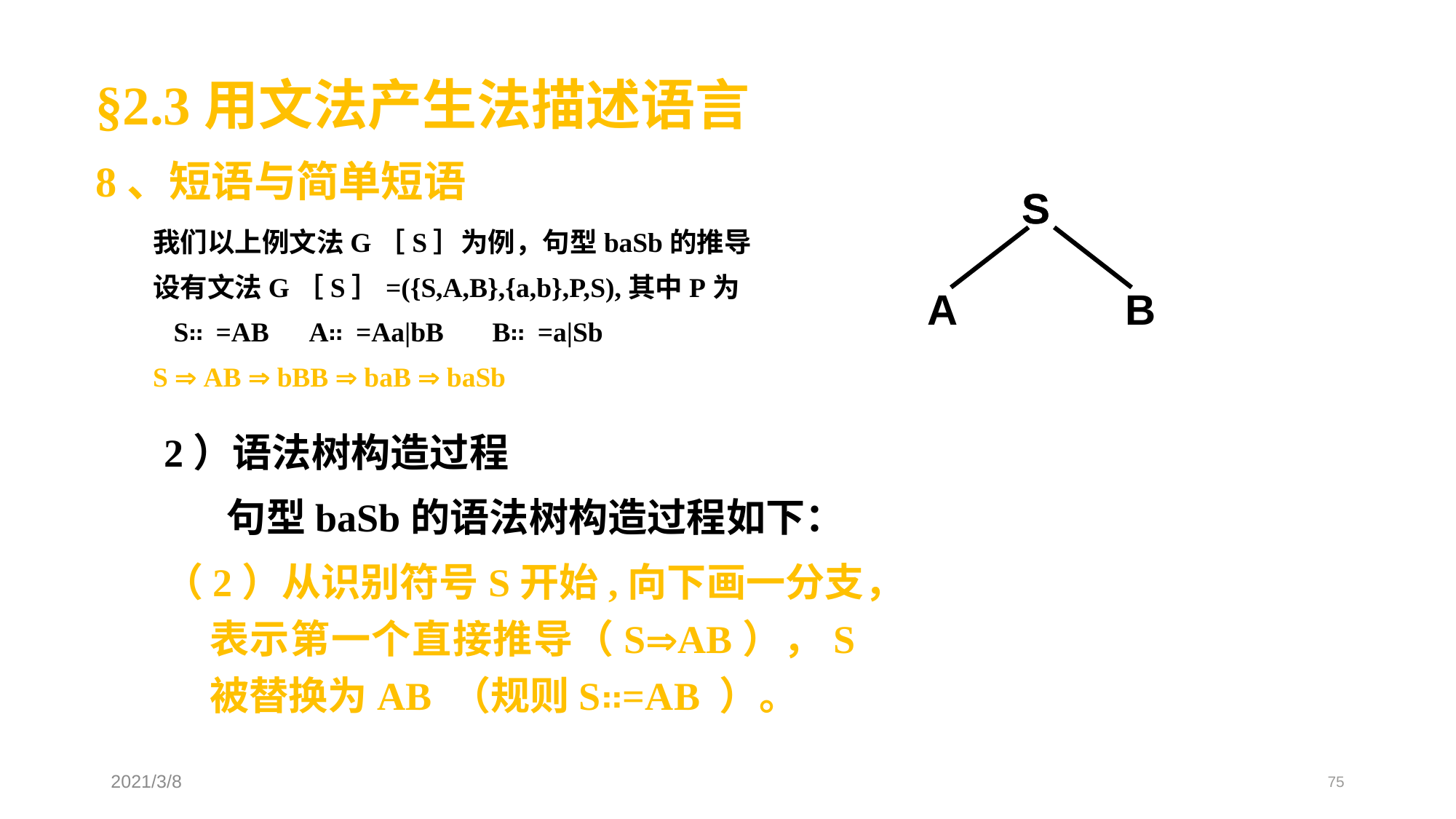

§2.3用文法产生法描述语言
8、短语与简单短语
S
S
我们以上例文法G［S］为例，句型baSb的推导
设有文法G［S］=({S,A,B},{a,b},P,S),其中P为
   S∷=AB      A∷=Aa|bB       B∷=a|Sb
S ⇒ AB ⇒ bBB ⇒ baB ⇒ baSb

A
B
2）语法树构造过程
      句型baSb的语法树构造过程如下：
（2）从识别符号S开始,向下画一分支，表示第一个直接推导（S⇒AB），S被替换为AB （规则S∷=AB ）。

2021/3/8
75